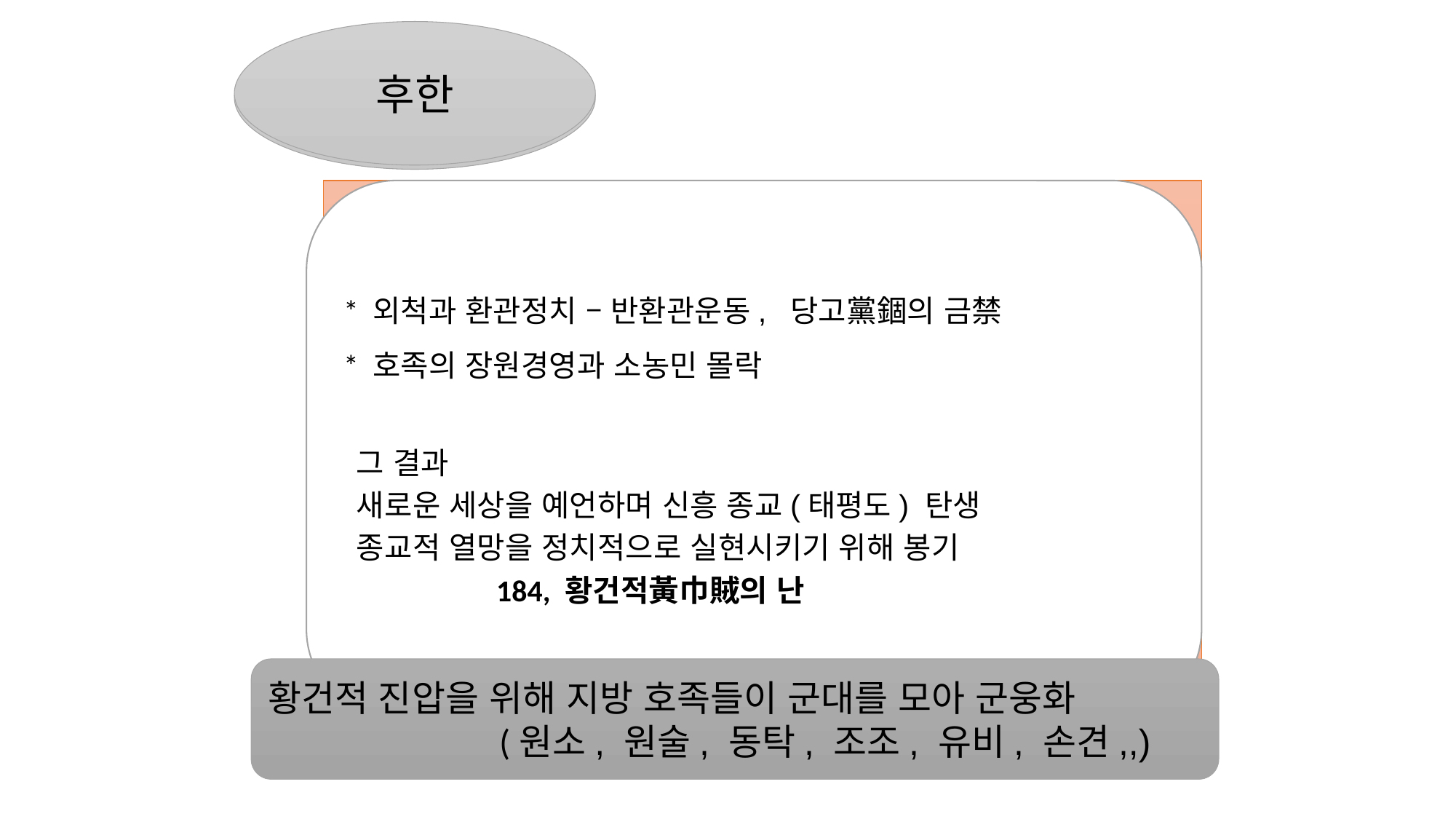

후한
후한
(25~220)
#
* 외척과 환관정치 – 반환관운동,  당고黨錮의 금禁
* 호족의 장원경영과 소농민 몰락

그 결과
	새로운 세상을 예언하며 신흥 종교(태평도) 탄생
	종교적 열망을 정치적으로 실현시키기 위해 봉기
		184, 황건적黃巾賊의 난
	    즉위나이       재위기간

광무제		31    		32년간
명제	   	30    		18년간
장제	  	21    		12년간
화제	  	10    		17년간
상제	  	  2
안제	  	13		20년간
순제	  	11		20년간
충제	   	  2		20년간
질제	    	  8	  	  2년간
환제	  	15		23년간
영제	  	13		22년간
헌제	   	  9		32년간
황건적 진압을 위해 지방 호족들이 군대를 모아 군웅화
		(원소, 원술, 동탁, 조조, 유비, 손견,,)